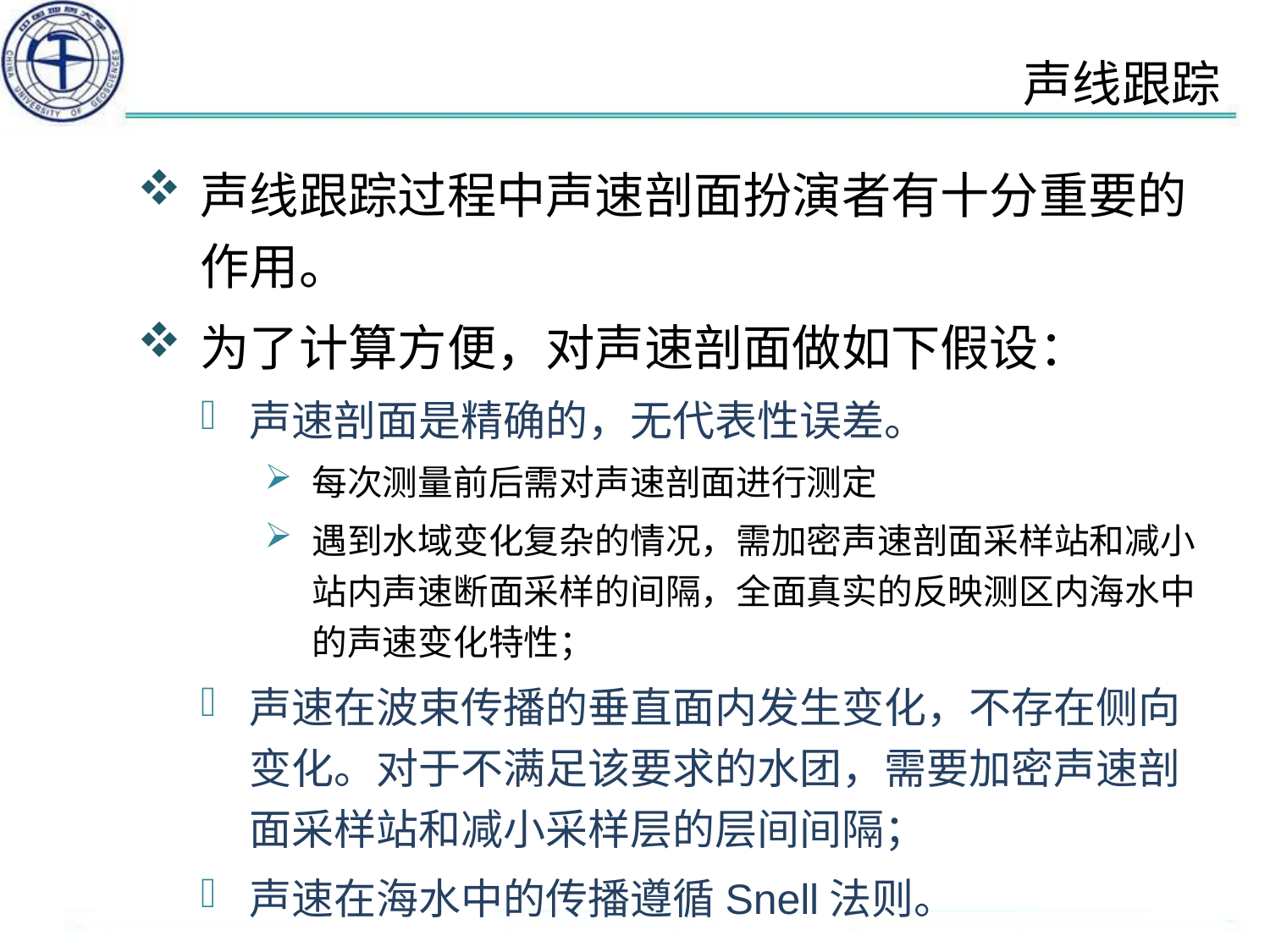

声线跟踪
声线跟踪过程中声速剖面扮演者有十分重要的作用。
为了计算方便，对声速剖面做如下假设：
声速剖面是精确的，无代表性误差。
每次测量前后需对声速剖面进行测定
遇到水域变化复杂的情况，需加密声速剖面采样站和减小站内声速断面采样的间隔，全面真实的反映测区内海水中的声速变化特性；
声速在波束传播的垂直面内发生变化，不存在侧向变化。对于不满足该要求的水团，需要加密声速剖面采样站和减小采样层的层间间隔；
声速在海水中的传播遵循Snell法则。